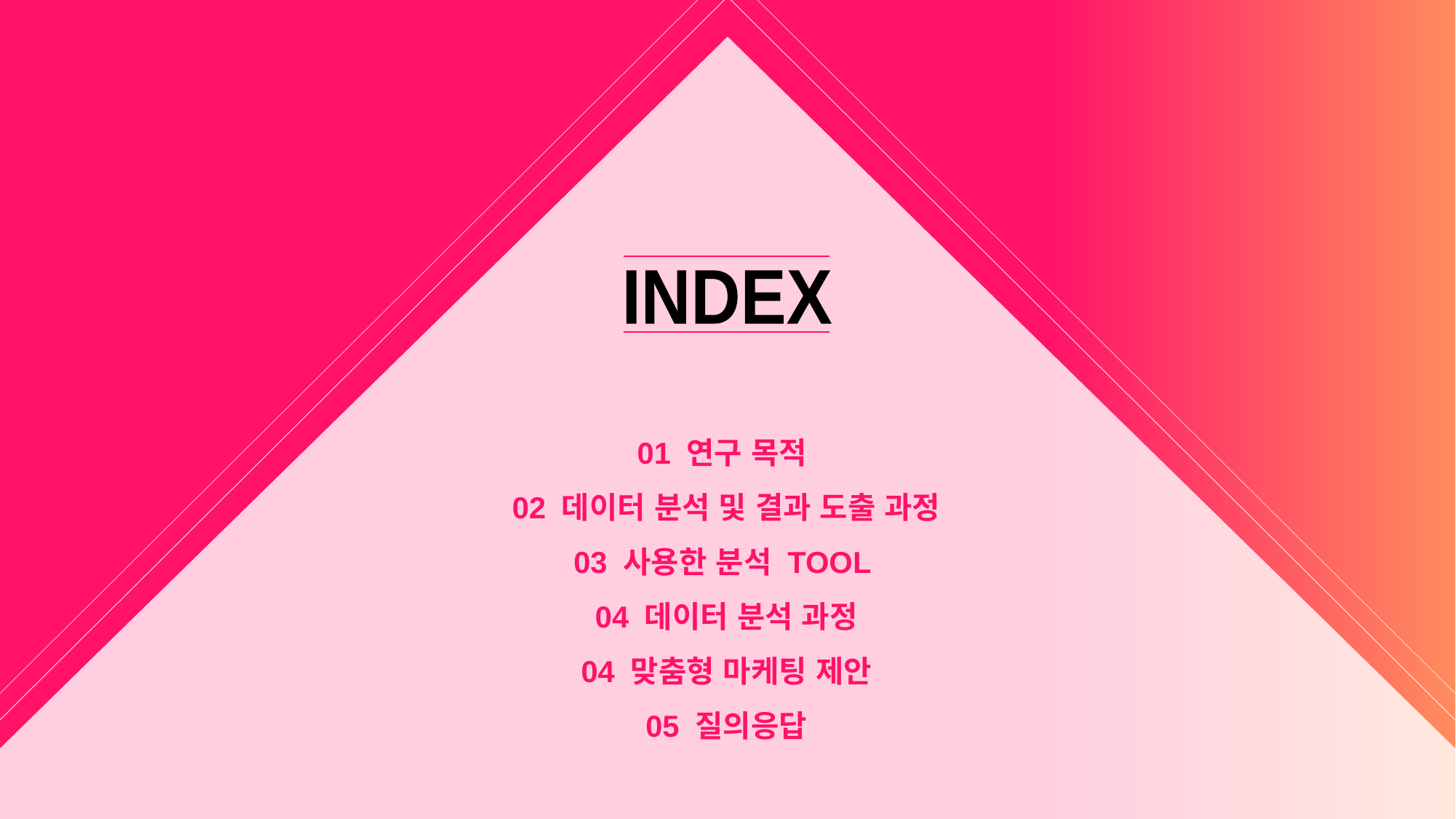

INDEX
01 연구 목적
02 데이터 분석 및 결과 도출 과정
03 사용한 분석 TOOL
04 데이터 분석 과정
04 맞춤형 마케팅 제안
05 질의응답